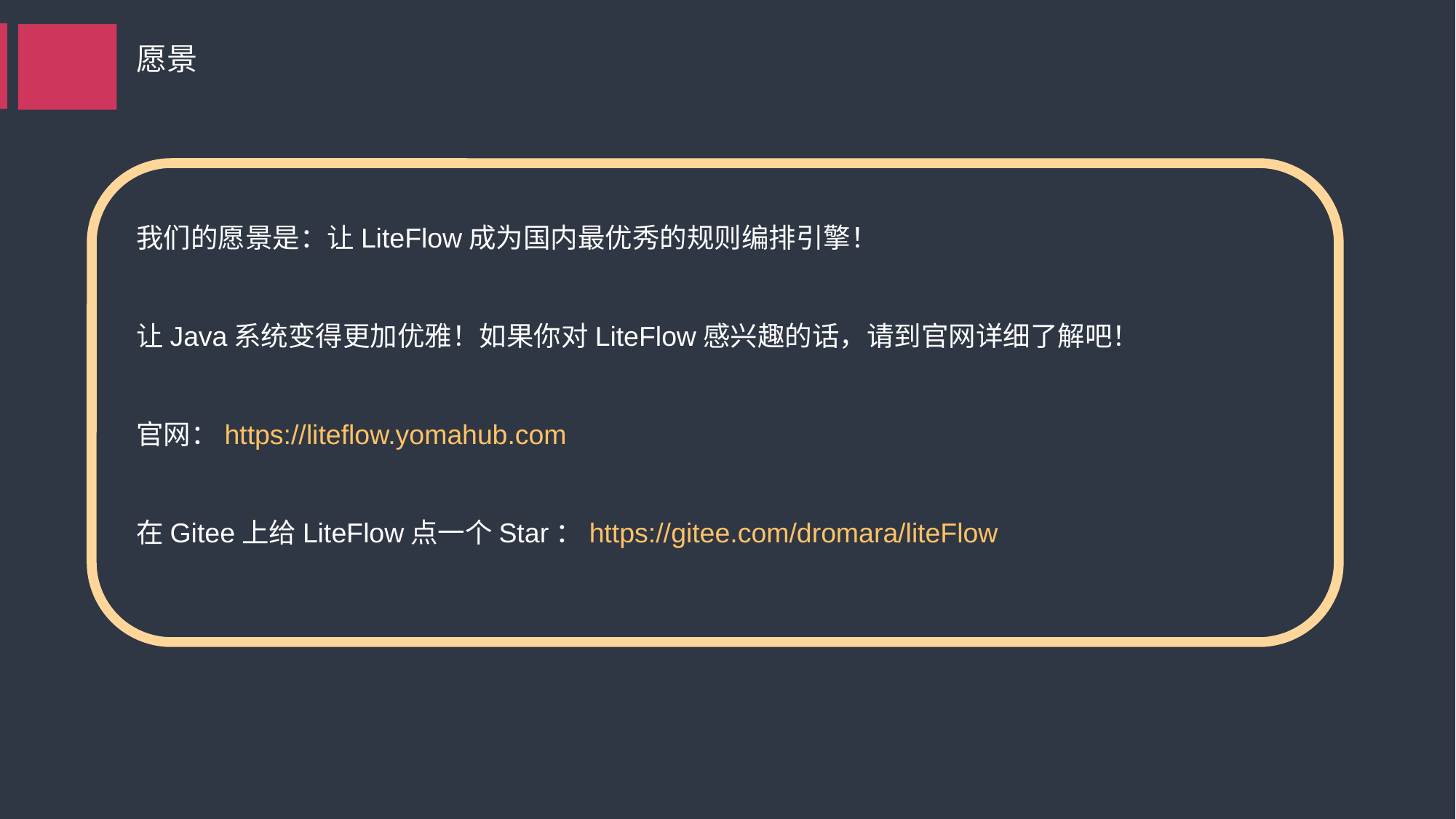

愿景

我们的愿景是：让LiteFlow成为国内最优秀的规则编排引擎！

让Java系统变得更加优雅！如果你对LiteFlow感兴趣的话，请到官网详细了解吧！

官网：https://liteflow.yomahub.com

在Gitee上给LiteFlow点一个Star：https://gitee.com/dromara/liteFlow